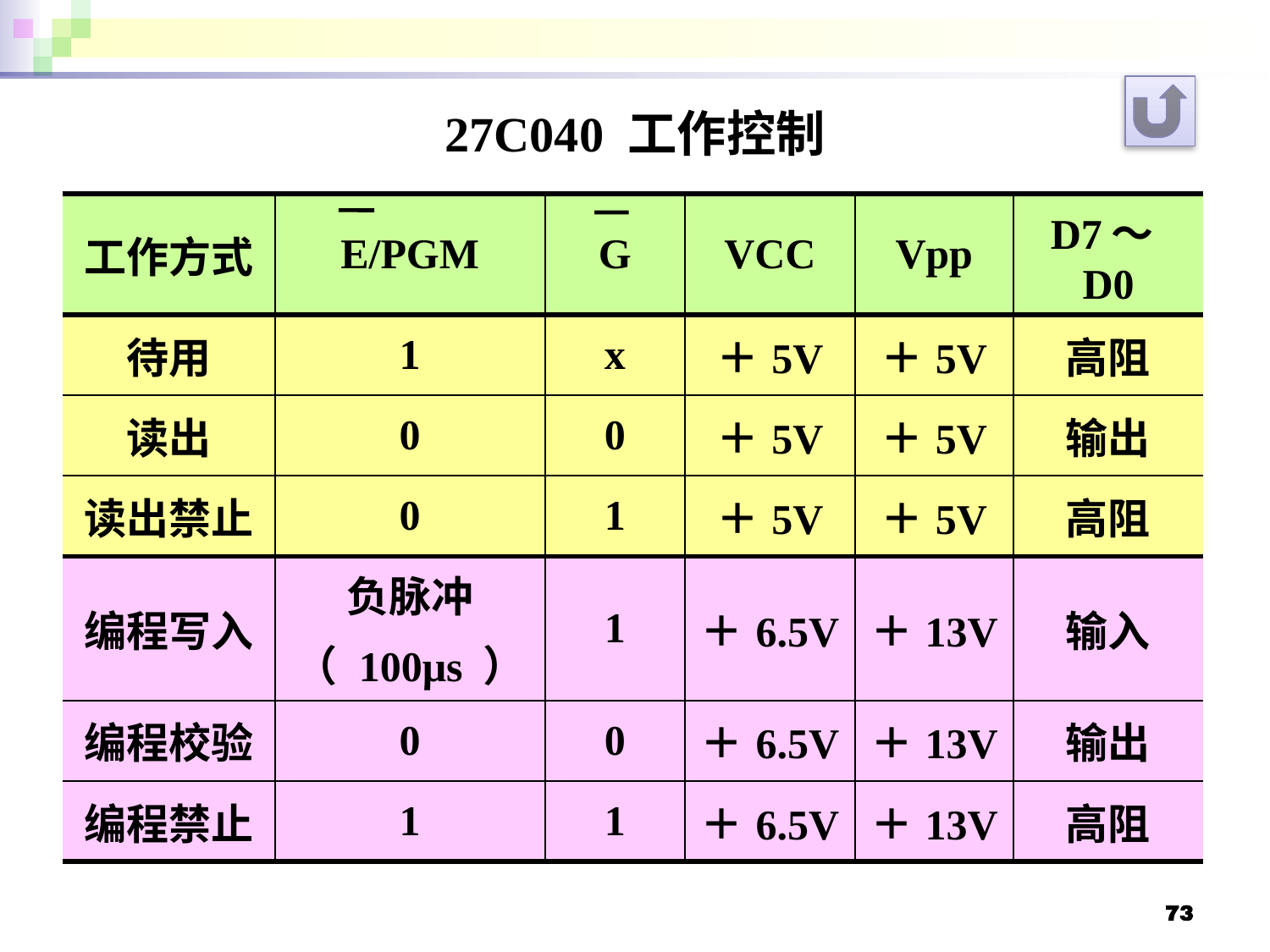

27C040 工作控制
| 工作方式 | E/PGM | G | VCC | Vpp | D7～D0 |
| --- | --- | --- | --- | --- | --- |
| 待用 | 1 | x | ＋5V | ＋5V | 高阻 |
| 读出 | 0 | 0 | ＋5V | ＋5V | 输出 |
| 读出禁止 | 0 | 1 | ＋5V | ＋5V | 高阻 |
| 编程写入 | 负脉冲 （ 100μs ） | 1 | ＋6.5V | ＋13V | 输入 |
| 编程校验 | 0 | 0 | ＋6.5V | ＋13V | 输出 |
| 编程禁止 | 1 | 1 | ＋6.5V | ＋13V | 高阻 |

73